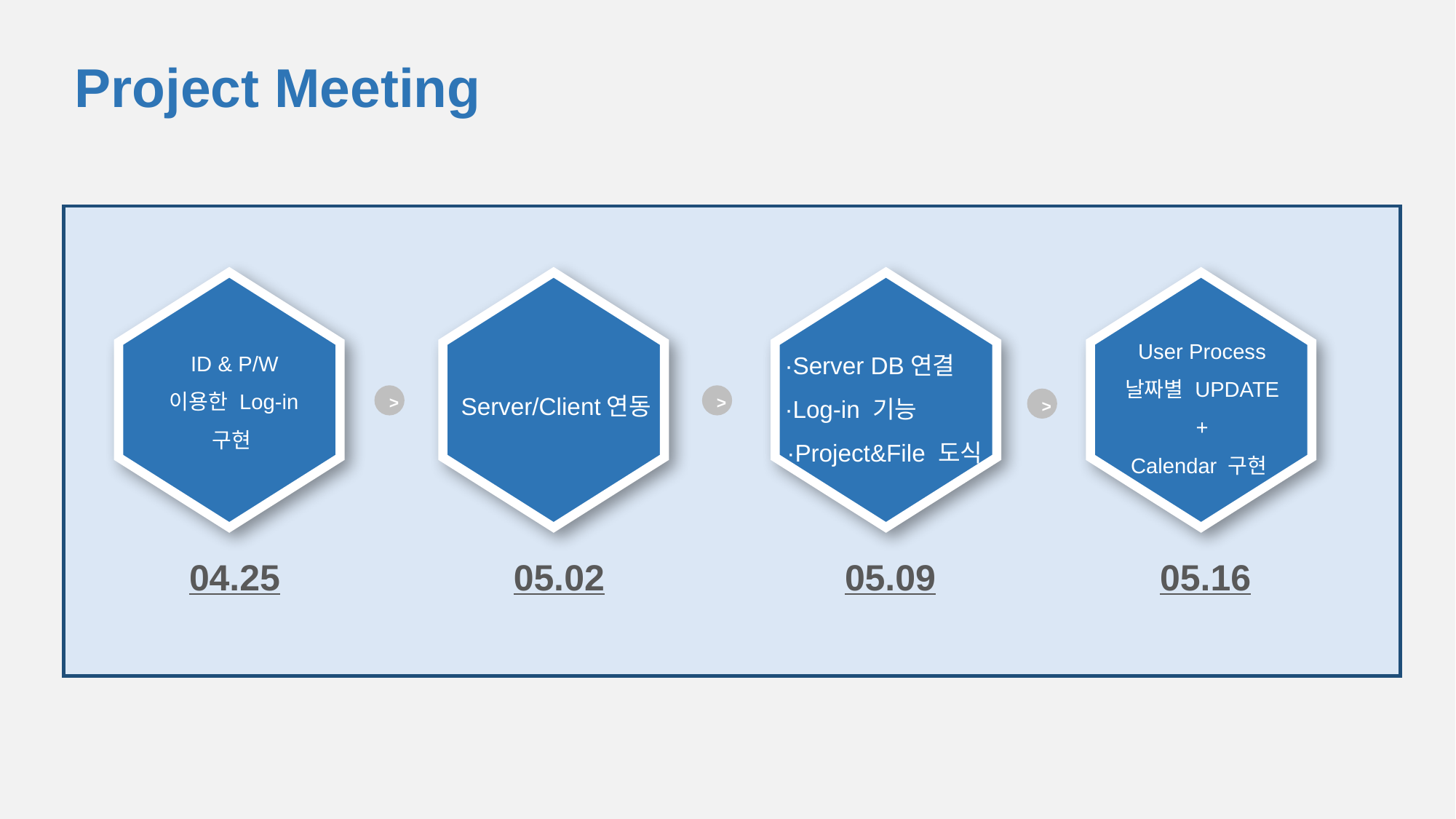

Project Meeting

 ID & P/W
 이용한 Log-in
구현
User Process
날짜별 UPDATE
+
Calendar 구현
·Server DB연결 ·Log-in 기능
·Project&File 도식
Server/Client연동
>

>

>

>

05.02
05.09
05.16
04.25